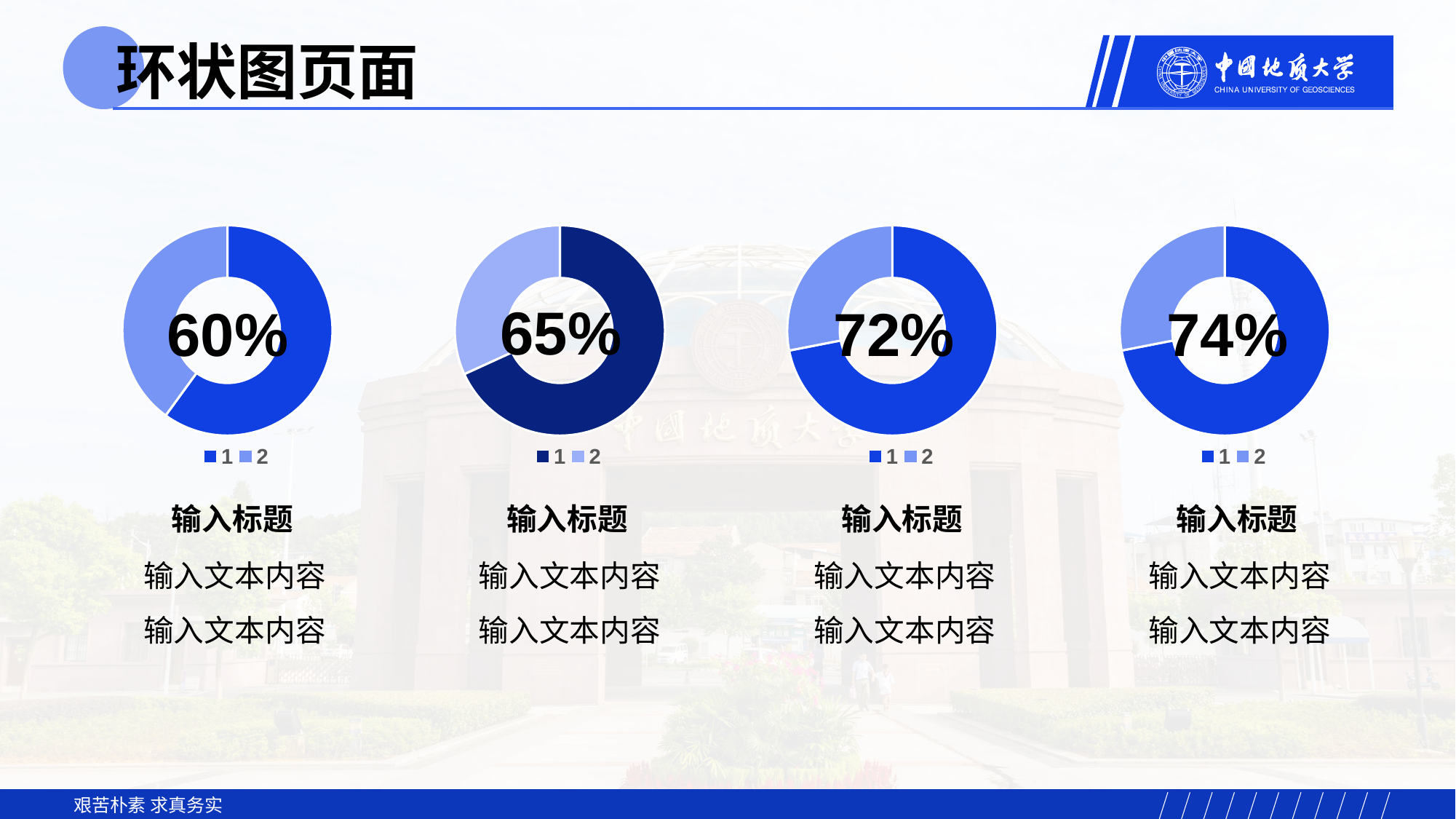

环状图页面

### Chart

| Category | 列1 |
|---|---|
| 1 | 6.0 |
| 2 | 4.0 |

### Chart

| Category | 列1 |
|---|---|
| 1 | 7.5 |
| 2 | 3.5 |

### Chart

| Category | 列1 |
|---|---|
| 1 | 8.2 |
| 2 | 3.2 |

### Chart

| Category | 列1 |
|---|---|
| 1 | 8.2 |
| 2 | 3.2 |
输入标题
输入文本内容
输入文本内容
输入标题
输入文本内容
输入文本内容
输入标题
输入文本内容
输入文本内容
输入标题
输入文本内容
输入文本内容
65%
60%
72%
74%